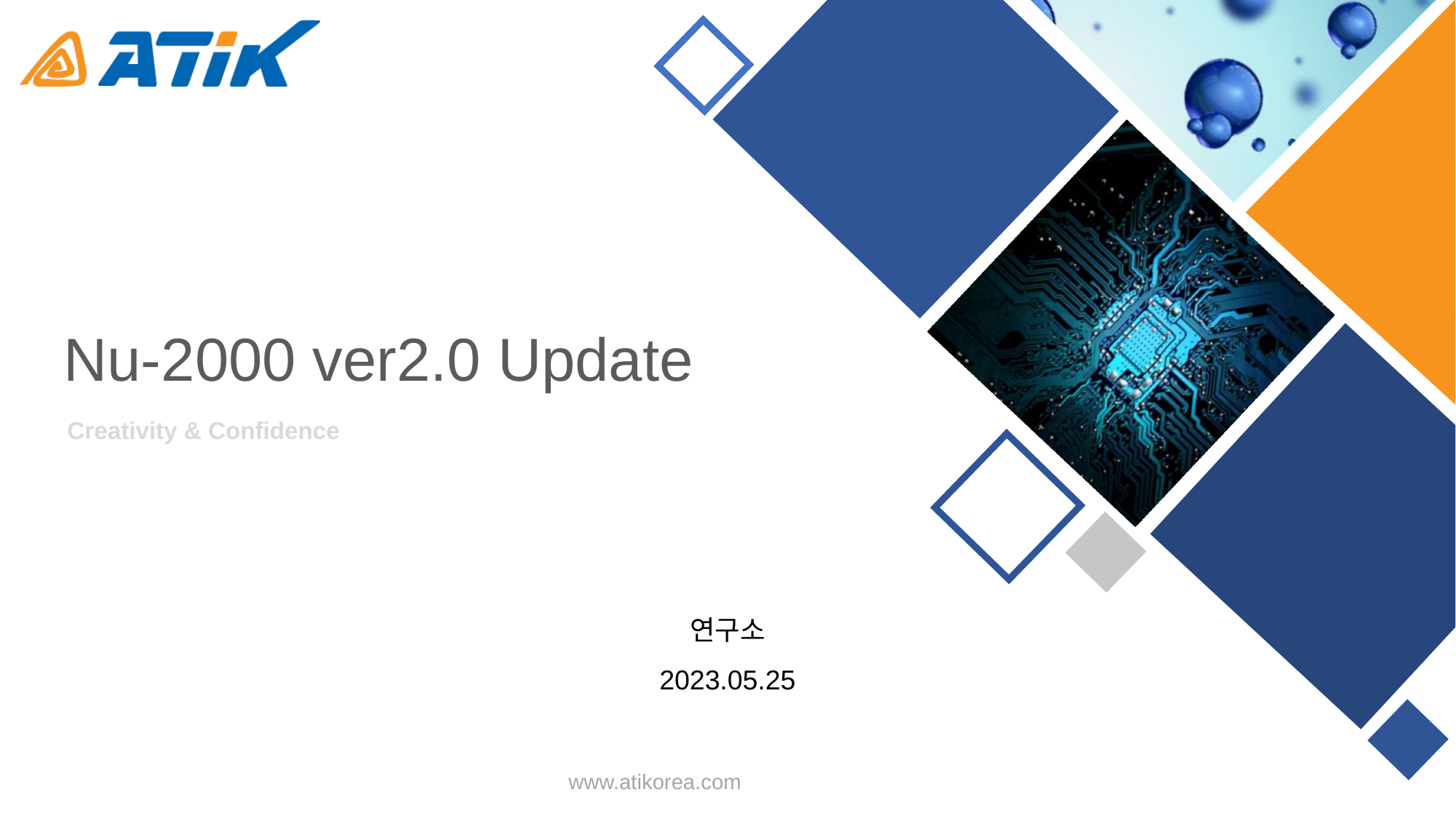

Nu-2000 ver2.0 Update
Creativity & Confidence
연구소
2023.05.25
www.atikorea.com